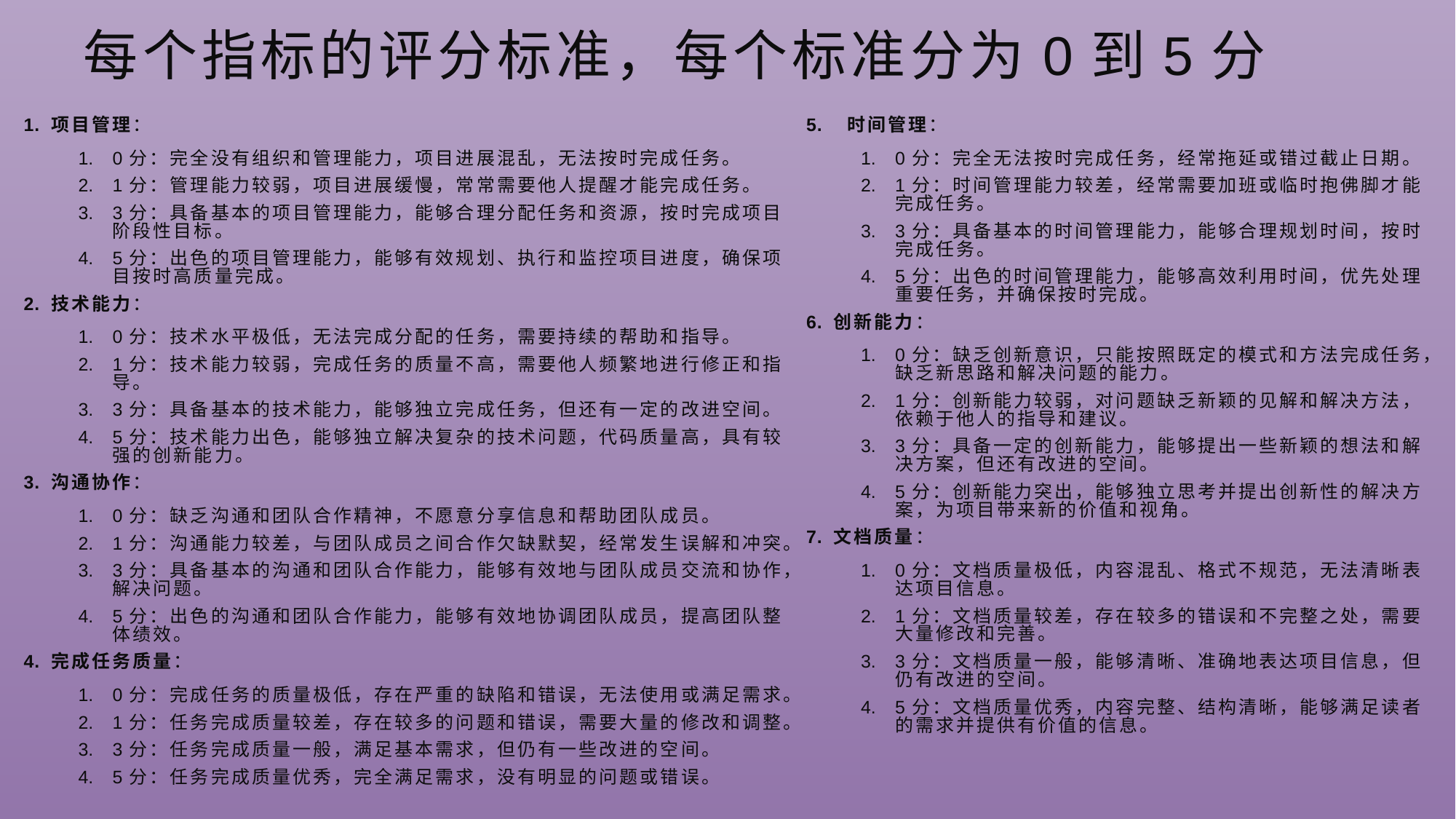

# 每个指标的评分标准，每个标准分为0到5分
项目管理：
0分：完全没有组织和管理能力，项目进展混乱，无法按时完成任务。
1分：管理能力较弱，项目进展缓慢，常常需要他人提醒才能完成任务。
3分：具备基本的项目管理能力，能够合理分配任务和资源，按时完成项目阶段性目标。
5分：出色的项目管理能力，能够有效规划、执行和监控项目进度，确保项目按时高质量完成。
技术能力：
0分：技术水平极低，无法完成分配的任务，需要持续的帮助和指导。
1分：技术能力较弱，完成任务的质量不高，需要他人频繁地进行修正和指导。
3分：具备基本的技术能力，能够独立完成任务，但还有一定的改进空间。
5分：技术能力出色，能够独立解决复杂的技术问题，代码质量高，具有较强的创新能力。
沟通协作：
0分：缺乏沟通和团队合作精神，不愿意分享信息和帮助团队成员。
1分：沟通能力较差，与团队成员之间合作欠缺默契，经常发生误解和冲突。
3分：具备基本的沟通和团队合作能力，能够有效地与团队成员交流和协作，解决问题。
5分：出色的沟通和团队合作能力，能够有效地协调团队成员，提高团队整体绩效。
完成任务质量：
0分：完成任务的质量极低，存在严重的缺陷和错误，无法使用或满足需求。
1分：任务完成质量较差，存在较多的问题和错误，需要大量的修改和调整。
3分：任务完成质量一般，满足基本需求，但仍有一些改进的空间。
5分：任务完成质量优秀，完全满足需求，没有明显的问题或错误。

时间管理：
0分：完全无法按时完成任务，经常拖延或错过截止日期。
1分：时间管理能力较差，经常需要加班或临时抱佛脚才能完成任务。
3分：具备基本的时间管理能力，能够合理规划时间，按时完成任务。
5分：出色的时间管理能力，能够高效利用时间，优先处理重要任务，并确保按时完成。
创新能力：
0分：缺乏创新意识，只能按照既定的模式和方法完成任务，缺乏新思路和解决问题的能力。
1分：创新能力较弱，对问题缺乏新颖的见解和解决方法，依赖于他人的指导和建议。
3分：具备一定的创新能力，能够提出一些新颖的想法和解决方案，但还有改进的空间。
5分：创新能力突出，能够独立思考并提出创新性的解决方案，为项目带来新的价值和视角。
文档质量：
0分：文档质量极低，内容混乱、格式不规范，无法清晰表达项目信息。
1分：文档质量较差，存在较多的错误和不完整之处，需要大量修改和完善。
3分：文档质量一般，能够清晰、准确地表达项目信息，但仍有改进的空间。
5分：文档质量优秀，内容完整、结构清晰，能够满足读者的需求并提供有价值的信息。